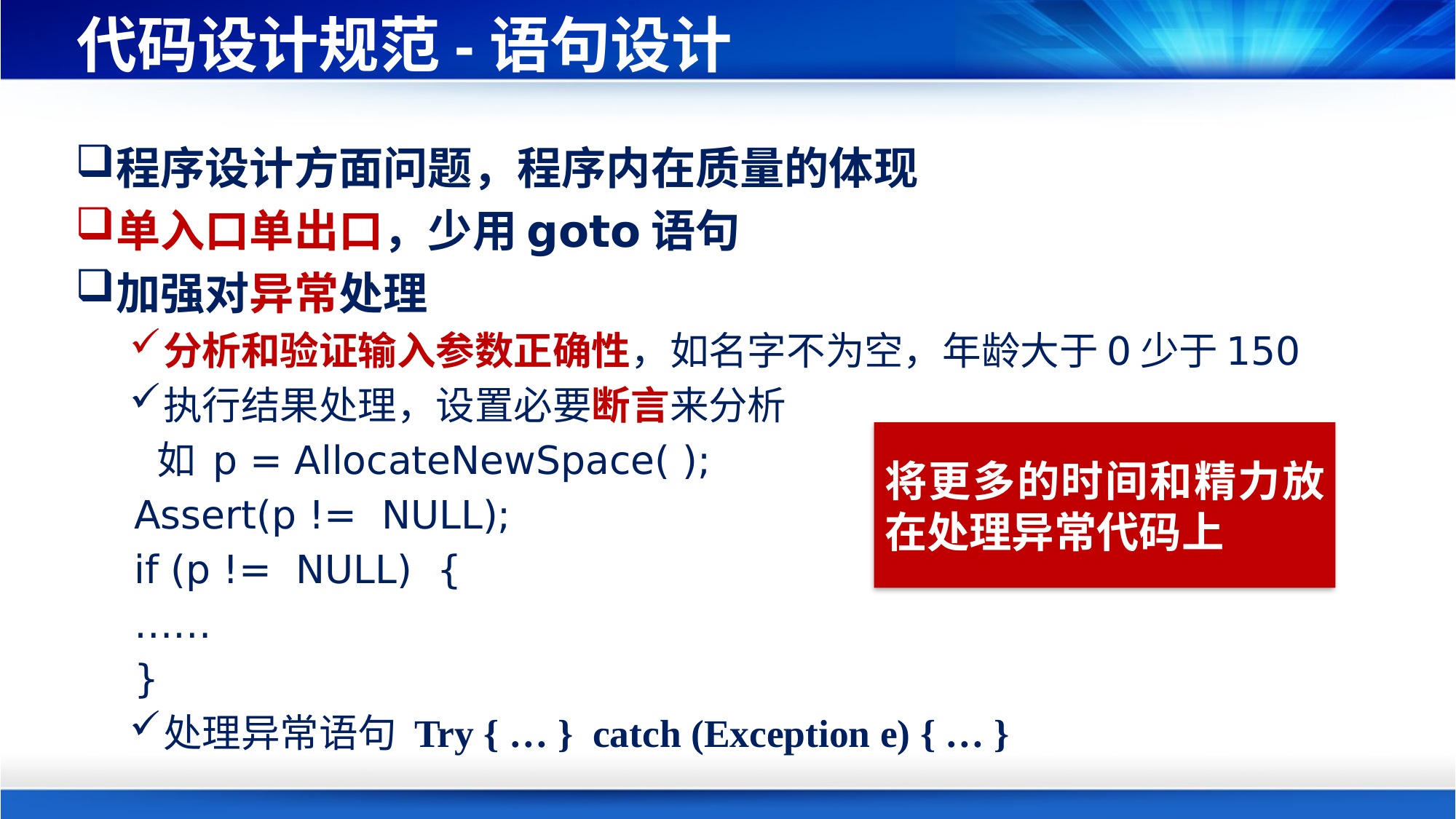

# 代码设计规范-语句设计
程序设计方面问题，程序内在质量的体现
单入口单出口，少用goto语句
加强对异常处理
分析和验证输入参数正确性，如名字不为空，年龄大于0少于150
执行结果处理，设置必要断言来分析
   如 p = AllocateNewSpace( );
	 Assert(p !=  NULL);
	 if (p !=  NULL)  {
		 ……
	 }
处理异常语句 Try { … }  catch (Exception e) { … }

将更多的时间和精力放在处理异常代码上